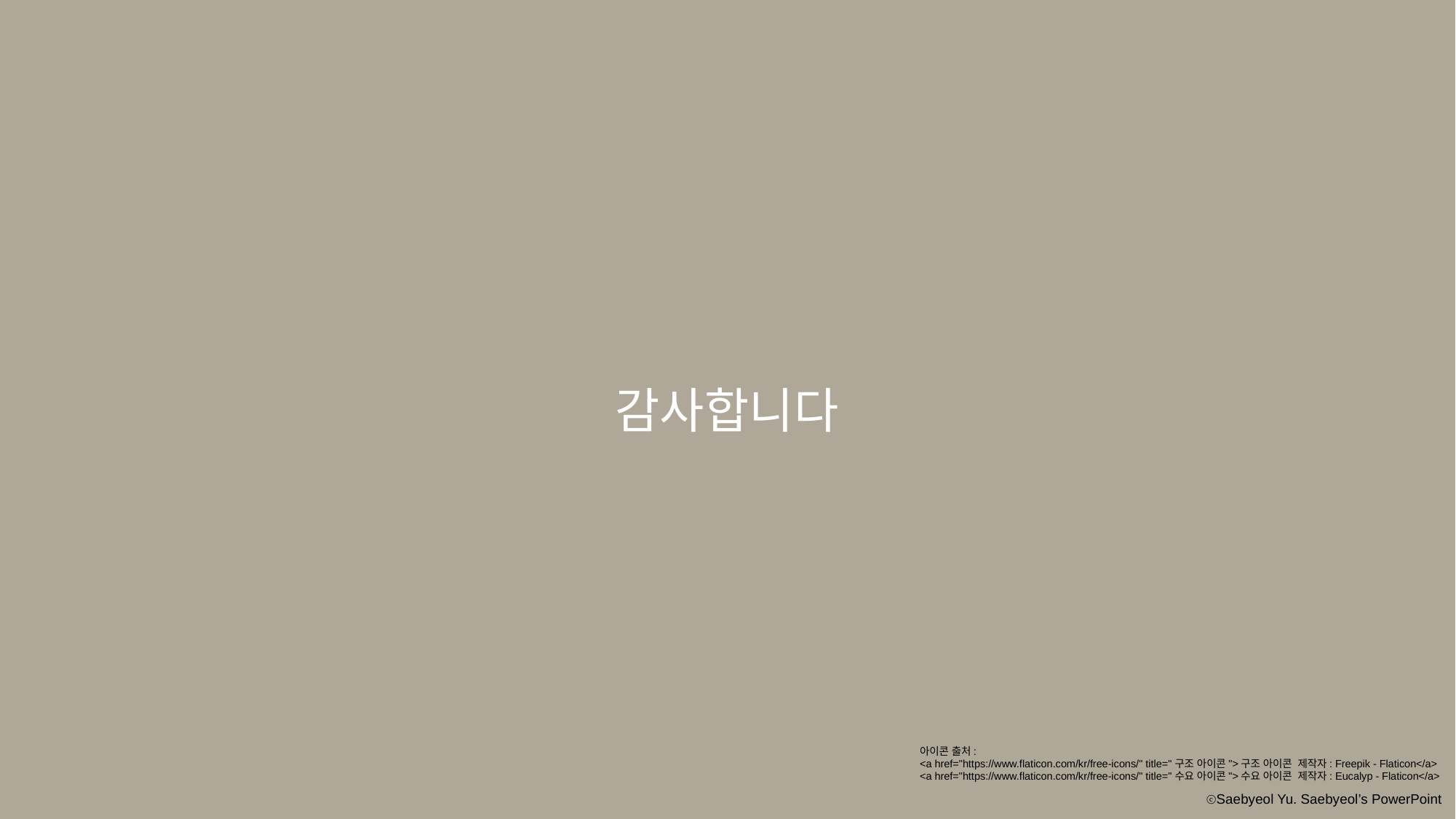

감사합니다
아이콘 출처:
<a href="https://www.flaticon.com/kr/free-icons/" title="구조 아이콘">구조 아이콘  제작자: Freepik - Flaticon</a>
<a href="https://www.flaticon.com/kr/free-icons/" title="수요 아이콘">수요 아이콘  제작자: Eucalyp - Flaticon</a>